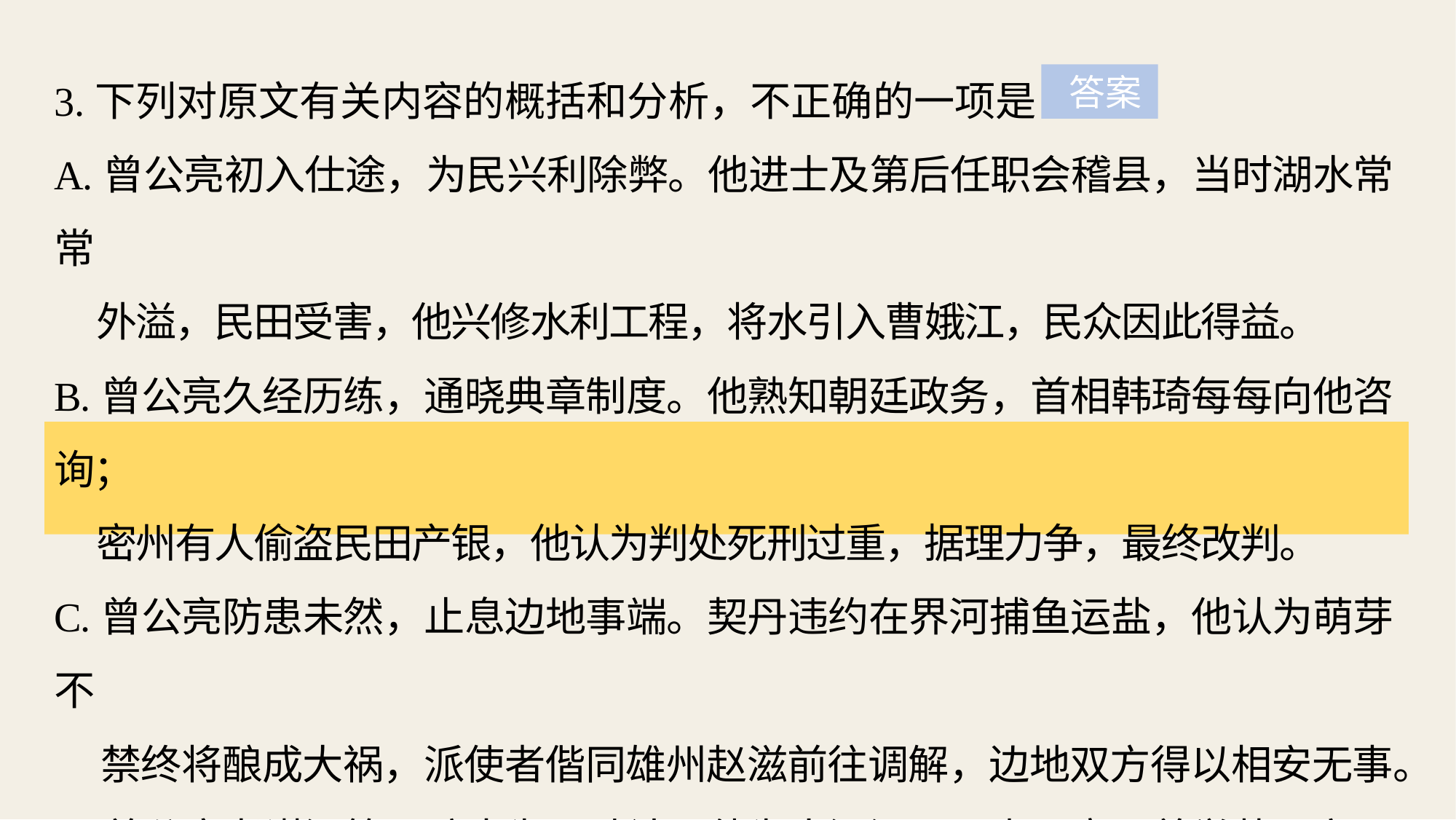

3.下列对原文有关内容的概括和分析，不正确的一项是
A.曾公亮初入仕途，为民兴利除弊。他进士及第后任职会稽县，当时湖水常常
    外溢，民田受害，他兴修水利工程，将水引入曹娥江，民众因此得益。
B.曾公亮久经历练，通晓典章制度。他熟知朝廷政务，首相韩琦每每向他咨询；
    密州有人偷盗民田产银，他认为判处死刑过重，据理力争，最终改判。
C.曾公亮防患未然，止息边地事端。契丹违约在界河捕鱼运盐，他认为萌芽不
    禁终将酿成大祸，派使者偕同雄州赵滋前往调解，边地双方得以相安无事。
D.曾公亮老谋深算，暗中为子孙计。他为人深沉，思虑周密，曾举荐王安石，
    安石受到宠信，他考虑子孙前程，不露痕迹地处处随顺安石，终于得到回报。
 答案